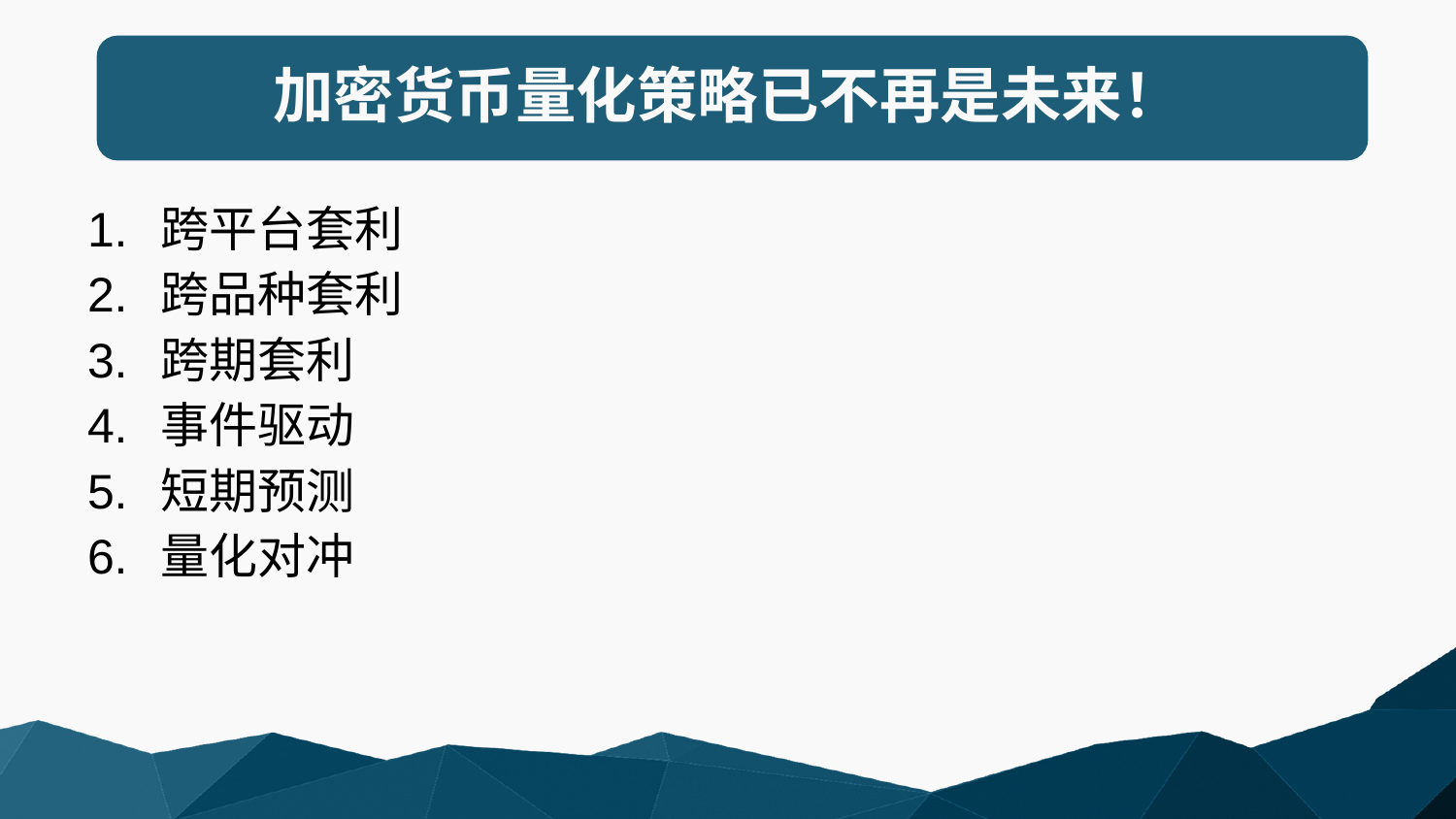

# 加密货币量化策略已不再是未来！
跨平台套利
跨品种套利
跨期套利
事件驱动
短期预测
量化对冲